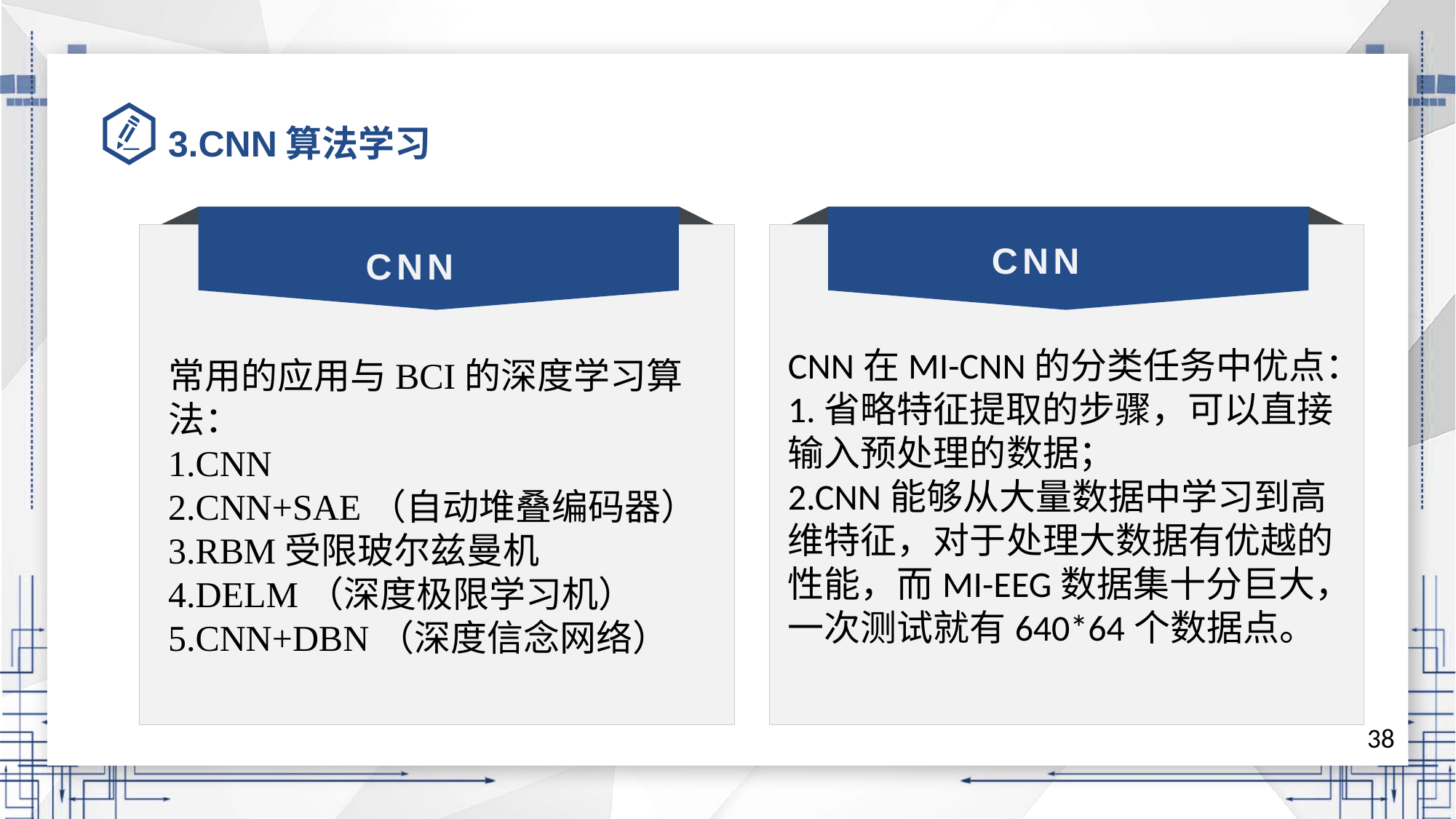

# 3.CNN算法学习

CNN

CNN

CNN在MI-CNN的分类任务中优点：
1.省略特征提取的步骤，可以直接输入预处理的数据；
2.CNN能够从大量数据中学习到高维特征，对于处理大数据有优越的性能，而MI-EEG数据集十分巨大，一次测试就有640*64个数据点。
常用的应用与BCI的深度学习算法：
1.CNN
2.CNN+SAE（自动堆叠编码器）
3.RBM受限玻尔兹曼机
4.DELM（深度极限学习机）
5.CNN+DBN（深度信念网络）
38